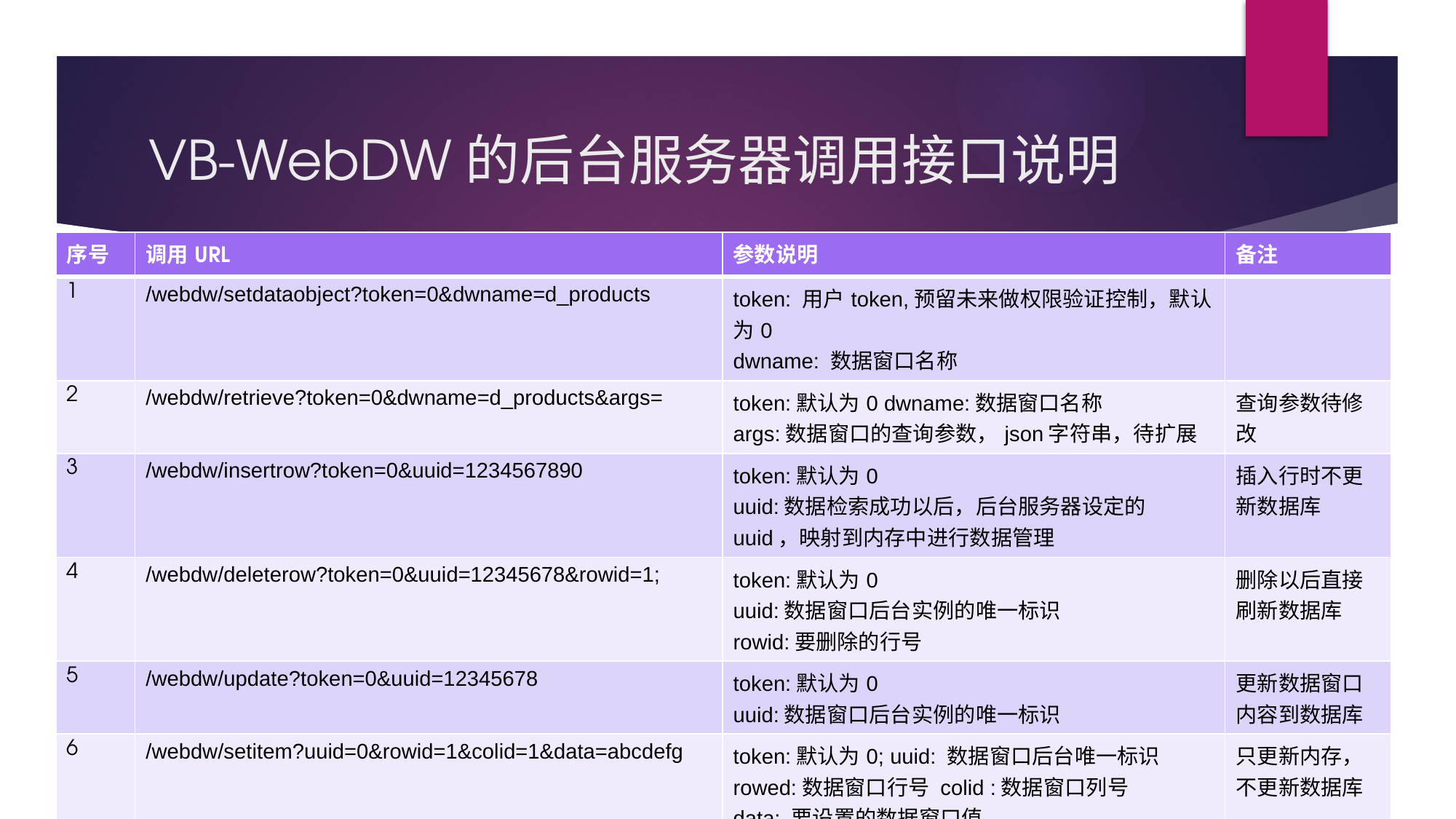

# VB-WebDW的后台服务器调用接口说明
| 序号 | 调用URL | 参数说明 | 备注 |
| --- | --- | --- | --- |
| 1 | /webdw/setdataobject?token=0&dwname=d\_products | token: 用户token,预留未来做权限验证控制，默认为0 dwname: 数据窗口名称 |  |
| 2 | /webdw/retrieve?token=0&dwname=d\_products&args= | token:默认为0 dwname:数据窗口名称 args:数据窗口的查询参数，json字符串，待扩展 | 查询参数待修改 |
| 3 | /webdw/insertrow?token=0&uuid=1234567890 | token:默认为0 uuid:数据检索成功以后，后台服务器设定的uuid，映射到内存中进行数据管理 | 插入行时不更新数据库 |
| 4 | /webdw/deleterow?token=0&uuid=12345678&rowid=1; | token:默认为0 uuid:数据窗口后台实例的唯一标识 rowid:要删除的行号 | 删除以后直接刷新数据库 |
| 5 | /webdw/update?token=0&uuid=12345678 | token:默认为0 uuid:数据窗口后台实例的唯一标识 | 更新数据窗口内容到数据库 |
| 6 | /webdw/setitem?uuid=0&rowid=1&colid=1&data=abcdefg | token:默认为0; uuid: 数据窗口后台唯一标识 rowed:数据窗口行号 colid :数据窗口列号 data: 要设置的数据窗口值 | 只更新内存，不更新数据库 |
| 7 |  |  |  |